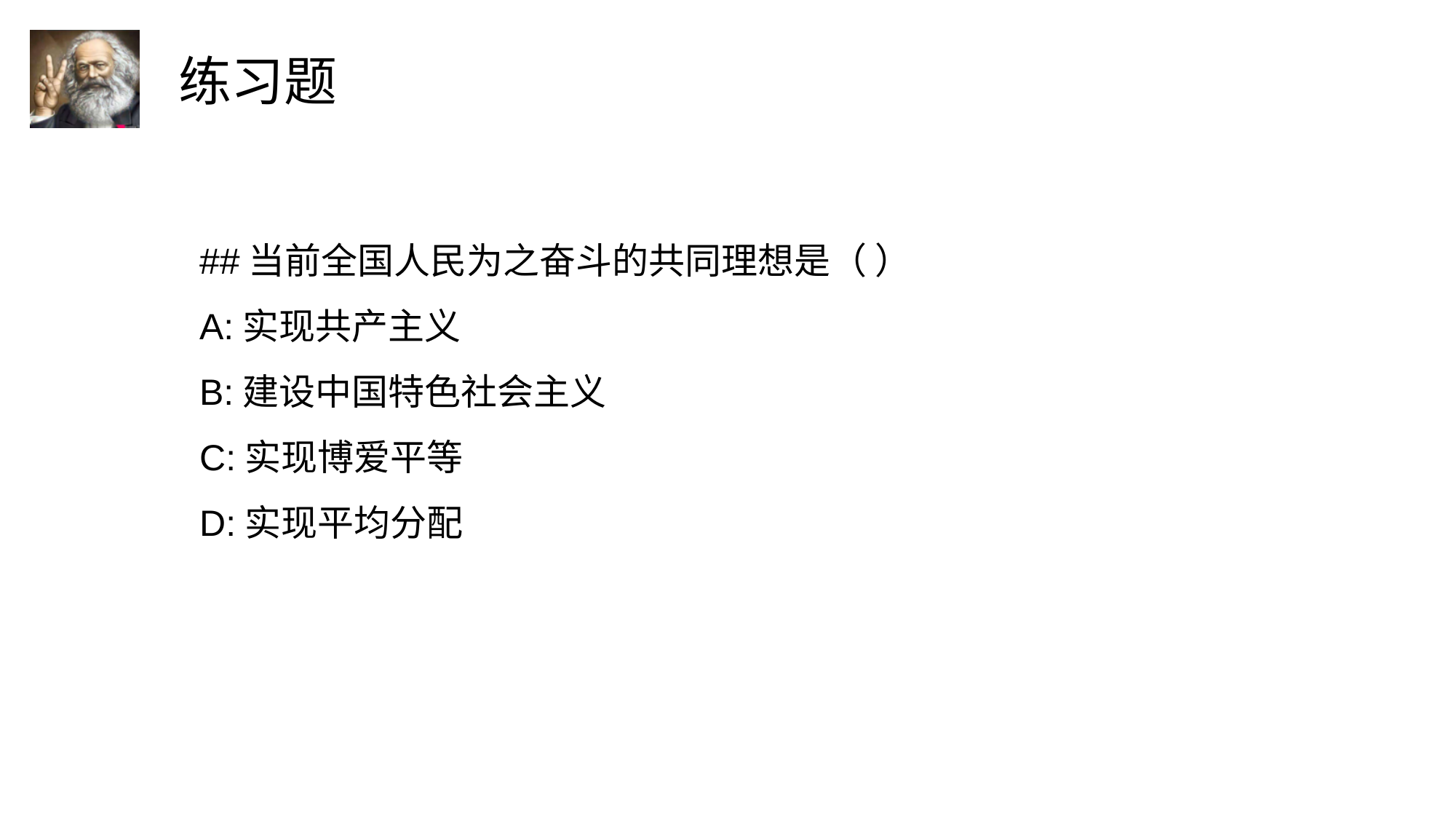

##当前全国人民为之奋斗的共同理想是（ ）
A:实现共产主义
B:建设中国特色社会主义
C:实现博爱平等
D:实现平均分配